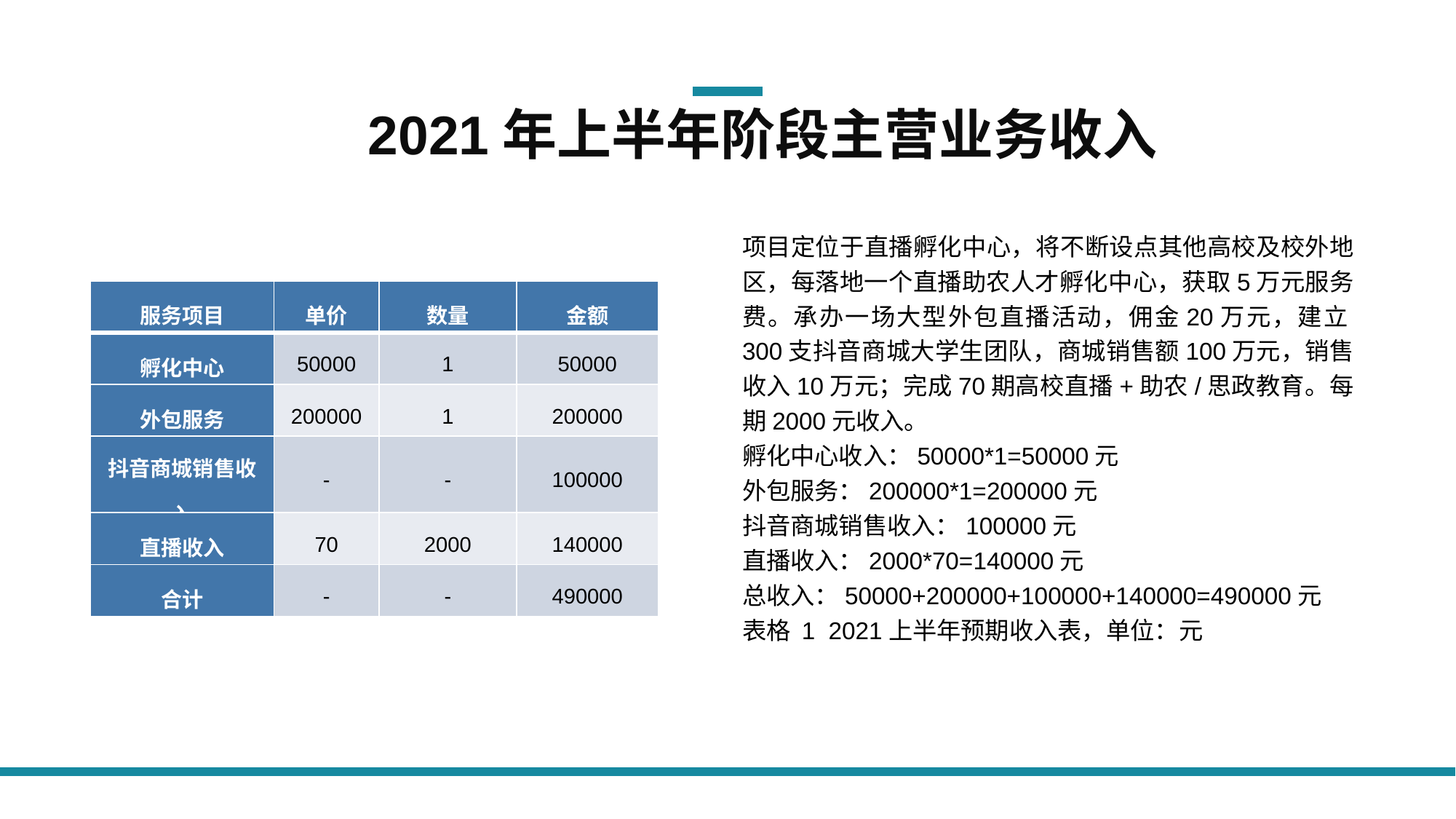

2021年上半年阶段主营业务收入
项目定位于直播孵化中心，将不断设点其他高校及校外地区，每落地一个直播助农人才孵化中心，获取5万元服务费。承办一场大型外包直播活动，佣金20万元，建立300支抖音商城大学生团队，商城销售额100万元，销售收入10万元；完成70期高校直播+助农/思政教育。每期2000元收入。
孵化中心收入：50000*1=50000元
外包服务：200000*1=200000元
抖音商城销售收入：100000元
直播收入：2000*70=140000元
总收入：50000+200000+100000+140000=490000元
表格 1  2021上半年预期收入表，单位：元
| 服务项目 | 单价 | 数量 | 金额 |
| --- | --- | --- | --- |
| 孵化中心 | 50000 | 1 | 50000 |
| 外包服务 | 200000 | 1 | 200000 |
| 抖音商城销售收入 | - | - | 100000 |
| 直播收入 | 70 | 2000 | 140000 |
| 合计 | - | - | 490000 |